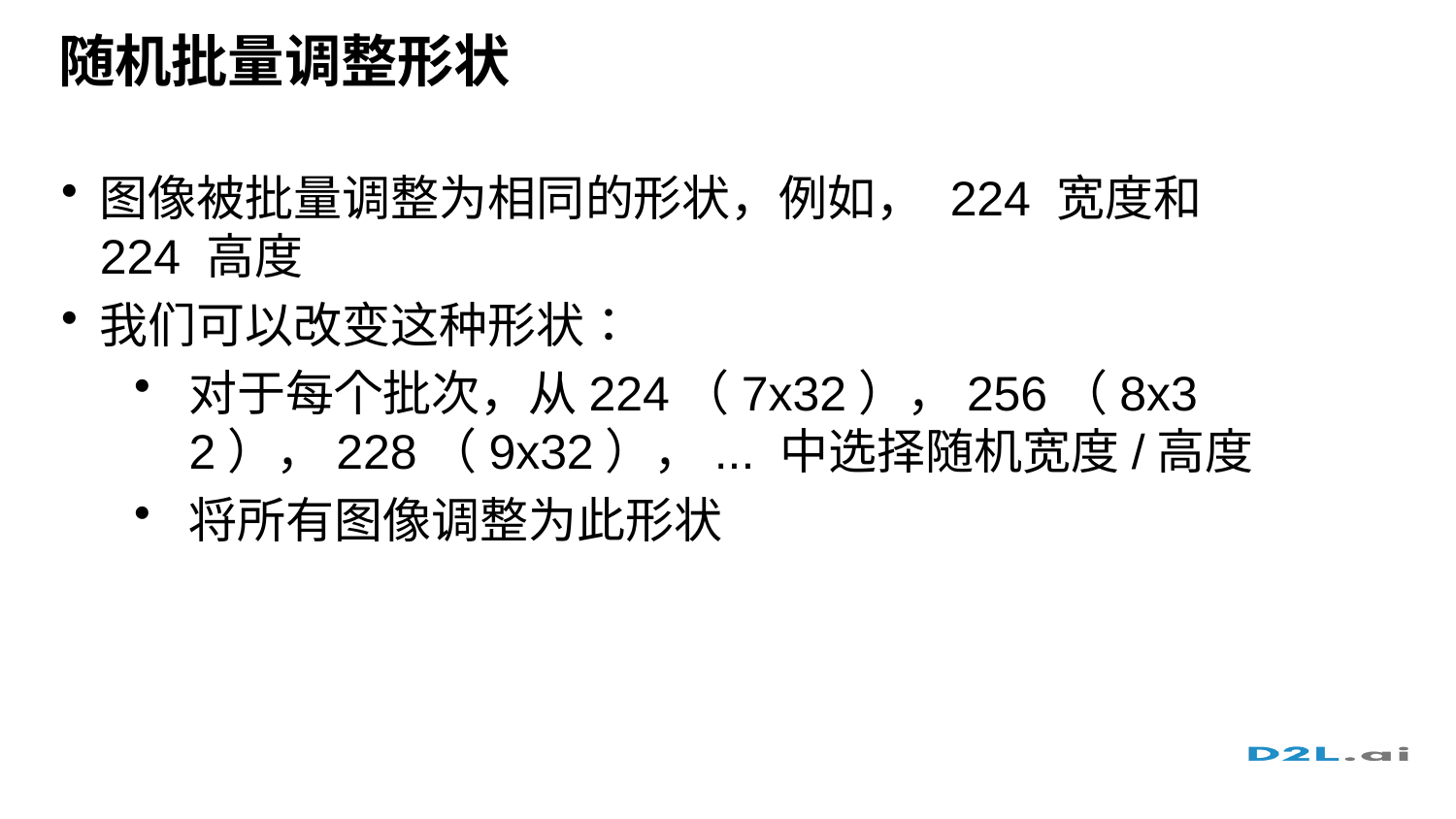

# 随机批量调整形状
图像被批量调整为相同的形状，例如， 224 宽度和 224 高度
我们可以改变这种形状：
对于每个批次，从224（7x32），256（8x32），228（9x32），... 中选择随机宽度/高度
将所有图像调整为此形状